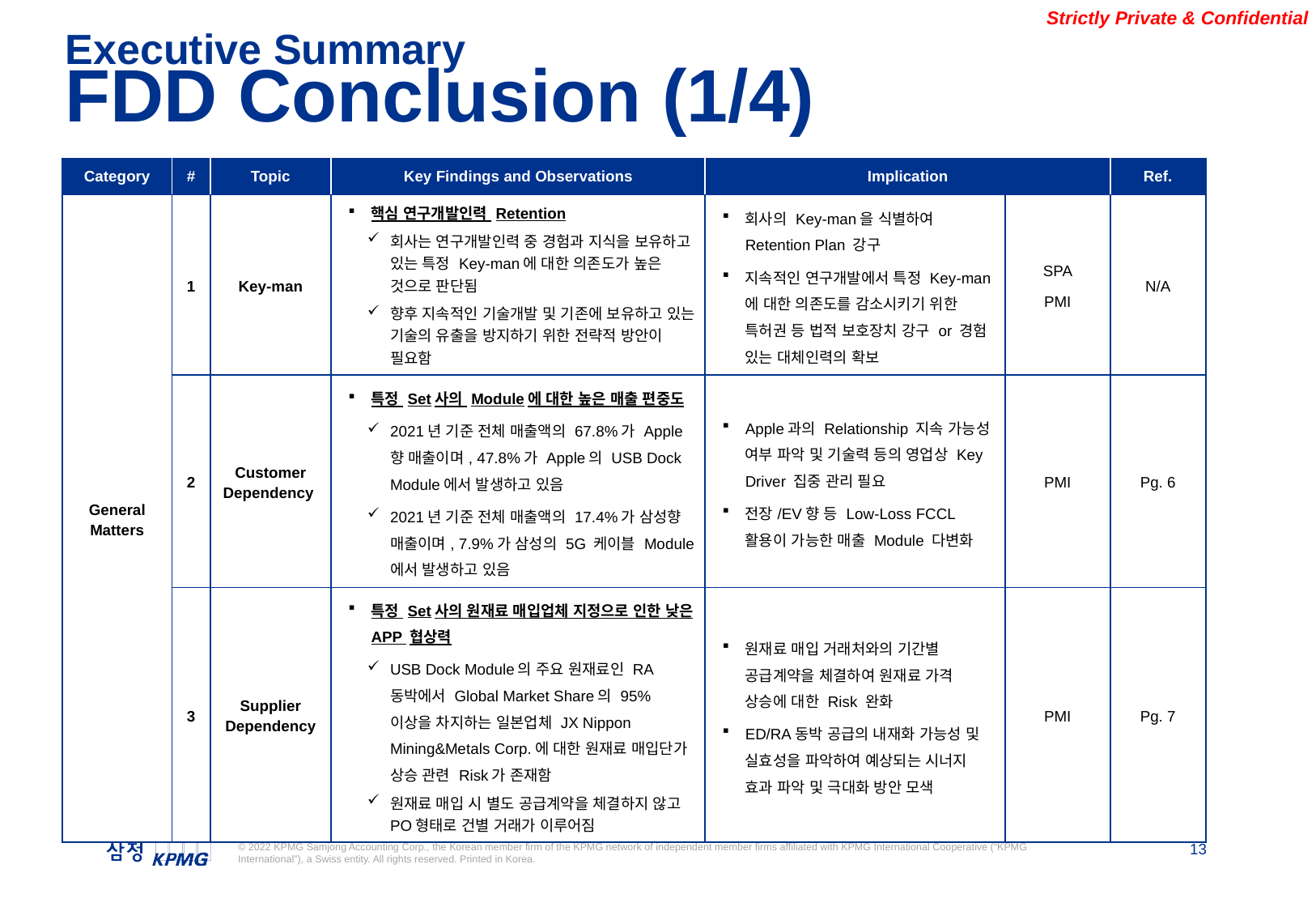

Executive Summary
FDD Conclusion (1/4)
| Category | # | Topic | Key Findings and Observations | Implication |  | Ref. |
| --- | --- | --- | --- | --- | --- | --- |
| General Matters | 1 | Key-man | 핵심 연구개발인력 Retention 회사는 연구개발인력 중 경험과 지식을 보유하고 있는 특정 Key-man에 대한 의존도가 높은 것으로 판단됨 향후 지속적인 기술개발 및 기존에 보유하고 있는 기술의 유출을 방지하기 위한 전략적 방안이 필요함 | 회사의 Key-man을 식별하여 Retention Plan 강구 지속적인 연구개발에서 특정 Key-man에 대한 의존도를 감소시키기 위한 특허권 등 법적 보호장치 강구 or 경험 있는 대체인력의 확보 | SPA PMI | N/A |
|  | 2 | Customer Dependency | 특정 Set사의 Module에 대한 높은 매출 편중도 2021년 기준 전체 매출액의 67.8%가 Apple향 매출이며, 47.8%가 Apple의 USB Dock Module에서 발생하고 있음 2021년 기준 전체 매출액의 17.4%가 삼성향 매출이며, 7.9%가 삼성의 5G 케이블 Module에서 발생하고 있음 | Apple과의 Relationship 지속 가능성 여부 파악 및 기술력 등의 영업상 Key Driver 집중 관리 필요 전장/EV향 등 Low-Loss FCCL 활용이 가능한 매출 Module 다변화 | PMI | Pg. 6 |
| Quality of Earnings | 3 | Supplier Dependency | 특정 Set사의 원재료 매입업체 지정으로 인한 낮은 APP 협상력 USB Dock Module의 주요 원재료인 RA동박에서 Global Market Share의 95% 이상을 차지하는 일본업체 JX Nippon Mining&Metals Corp.에 대한 원재료 매입단가 상승 관련 Risk가 존재함 원재료 매입 시 별도 공급계약을 체결하지 않고 PO형태로 건별 거래가 이루어짐 | 원재료 매입 거래처와의 기간별 공급계약을 체결하여 원재료 가격 상승에 대한 Risk 완화 ED/RA동박 공급의 내재화 가능성 및 실효성을 파악하여 예상되는 시너지 효과 파악 및 극대화 방안 모색 | PMI | Pg. 7 |